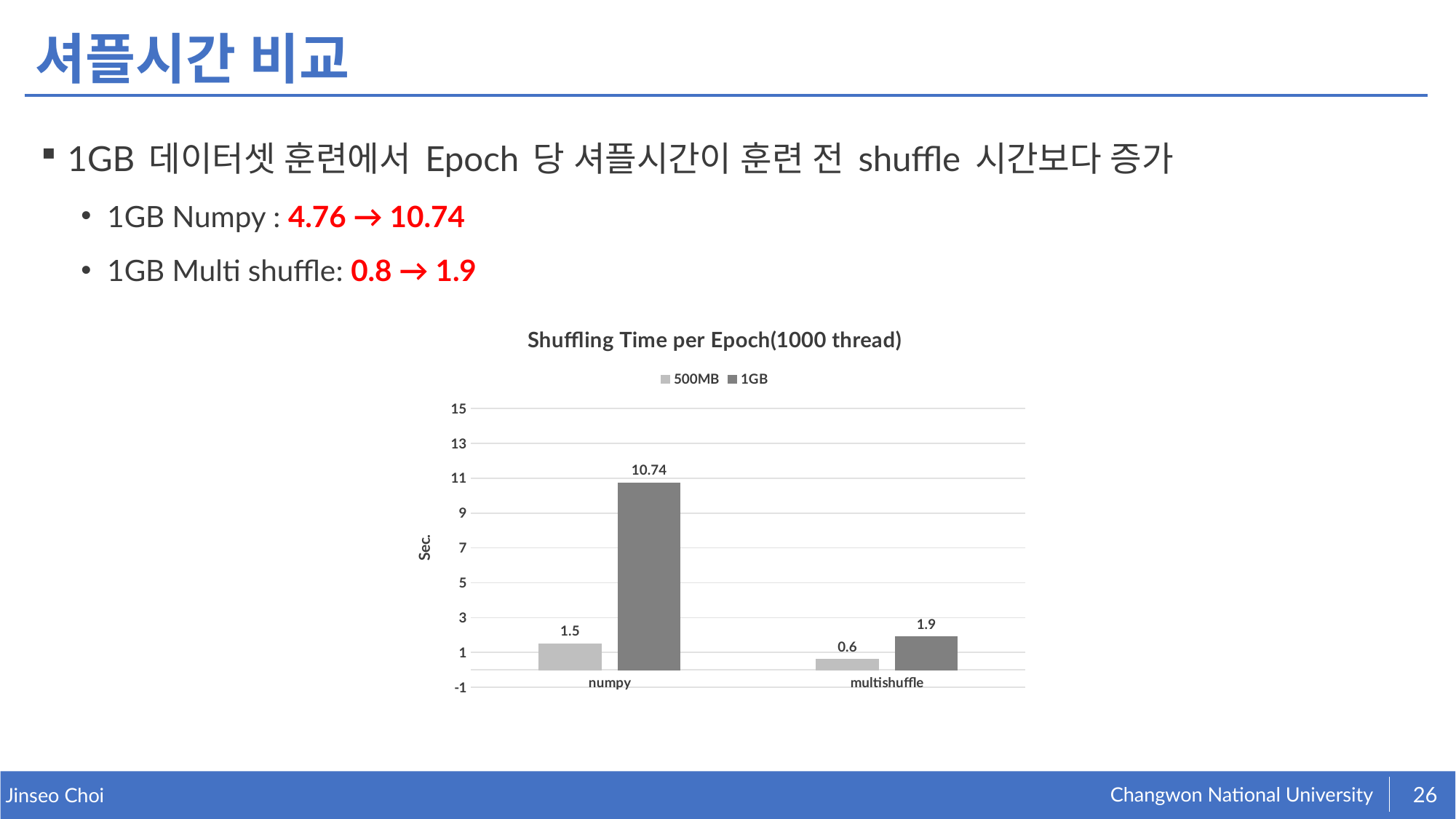

# 셔플시간 비교
1GB 데이터셋 훈련에서 Epoch 당 셔플시간이 훈련 전 shuffle 시간보다 증가
1GB Numpy : 4.76 → 10.74
1GB Multi shuffle: 0.8 → 1.9

### Chart: Shuffling Time per Epoch(1000 thread)

| Category | 500MB | 1GB |
|---|---|---|
| numpy | 1.5 | 10.74 |
| multishuffle | 0.6 | 1.9 |
26